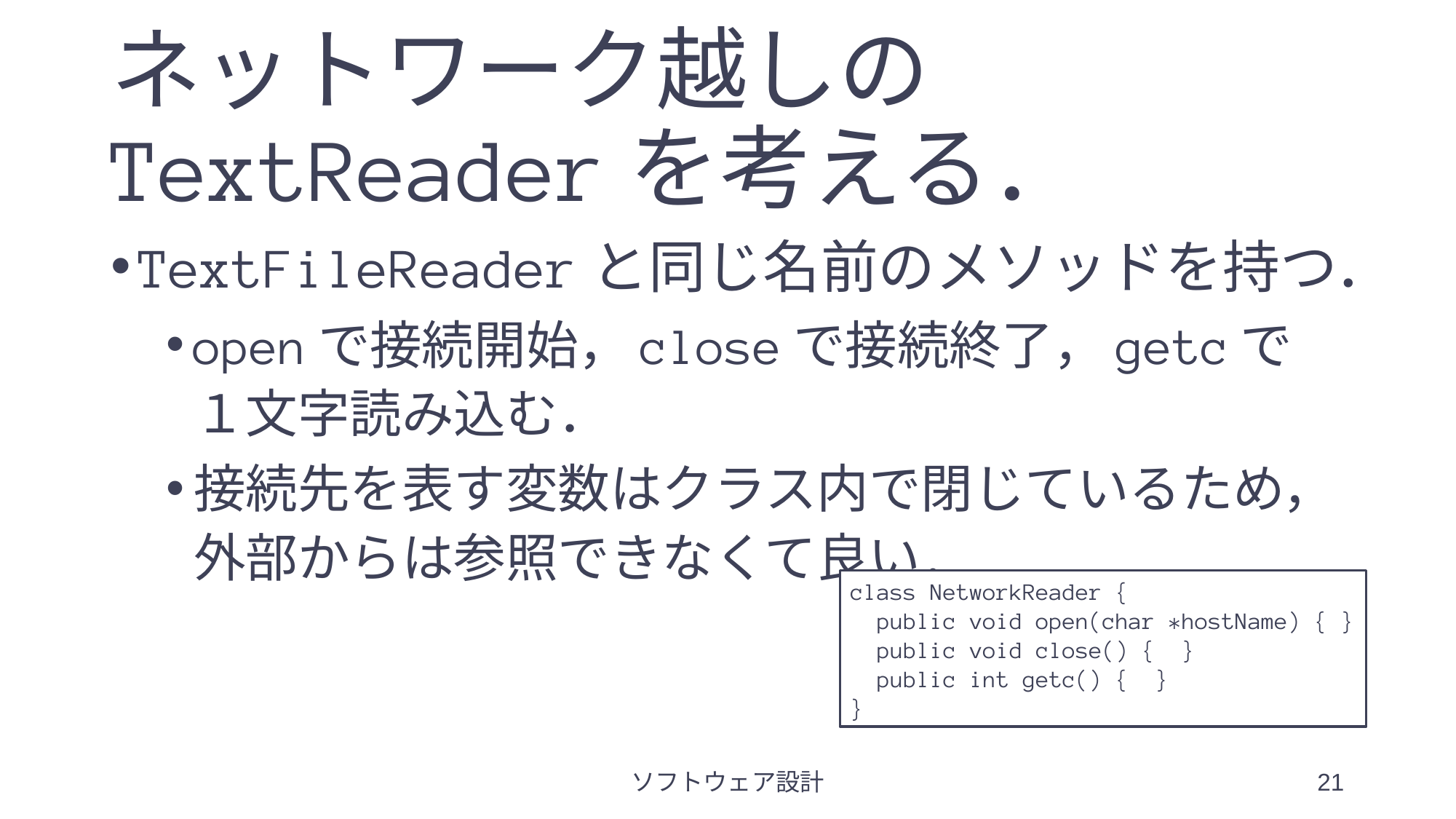

# ネットワーク越しのTextReaderを考える．
TextFileReaderと同じ名前のメソッドを持つ．
openで接続開始，closeで接続終了，getcで１文字読み込む．
接続先を表す変数はクラス内で閉じているため，外部からは参照できなくて良い．
class NetworkReader {
  public void open(char *hostName) { }
  public void close() {  }
  public int getc() {  }
}
ソフトウェア設計
21